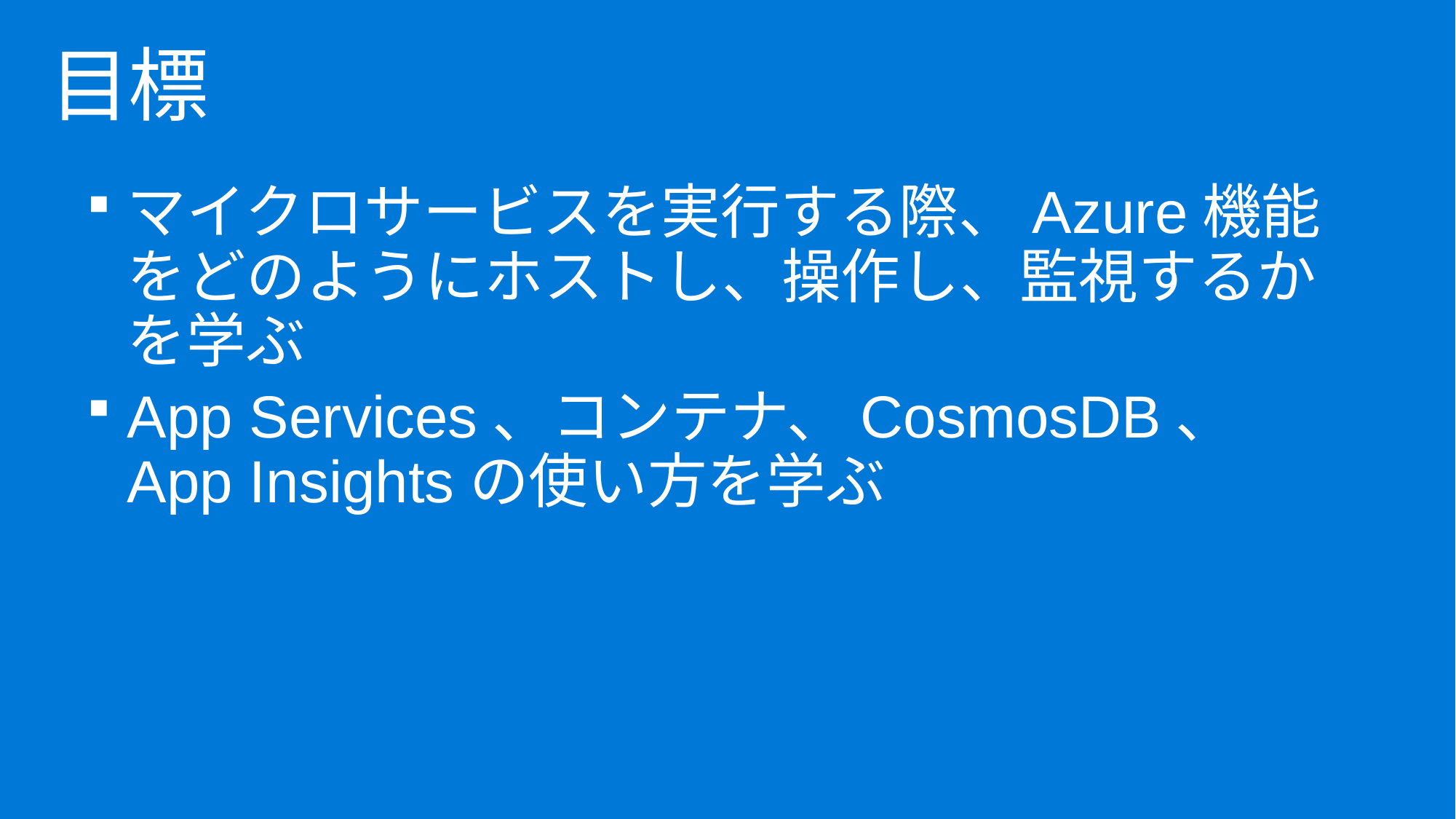

# 目標
マイクロサービスを実行する際、Azure機能をどのようにホストし、操作し、監視するかを学ぶ
App Services、コンテナ、CosmosDB、
App Insightsの使い方を学ぶ